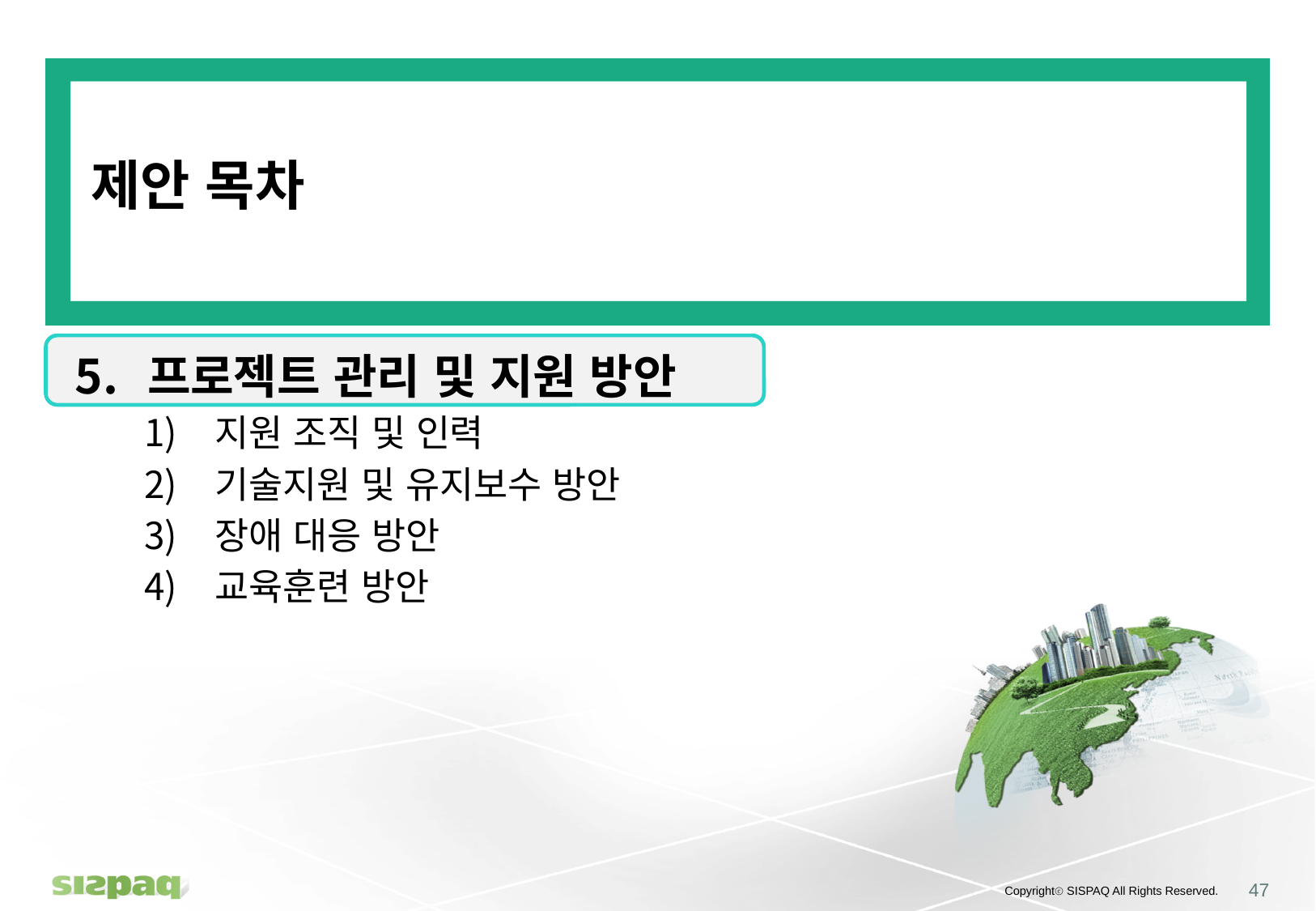

# 제안 목차
 프로젝트 관리 및 지원 방안
지원 조직 및 인력
기술지원 및 유지보수 방안
장애 대응 방안
교육훈련 방안